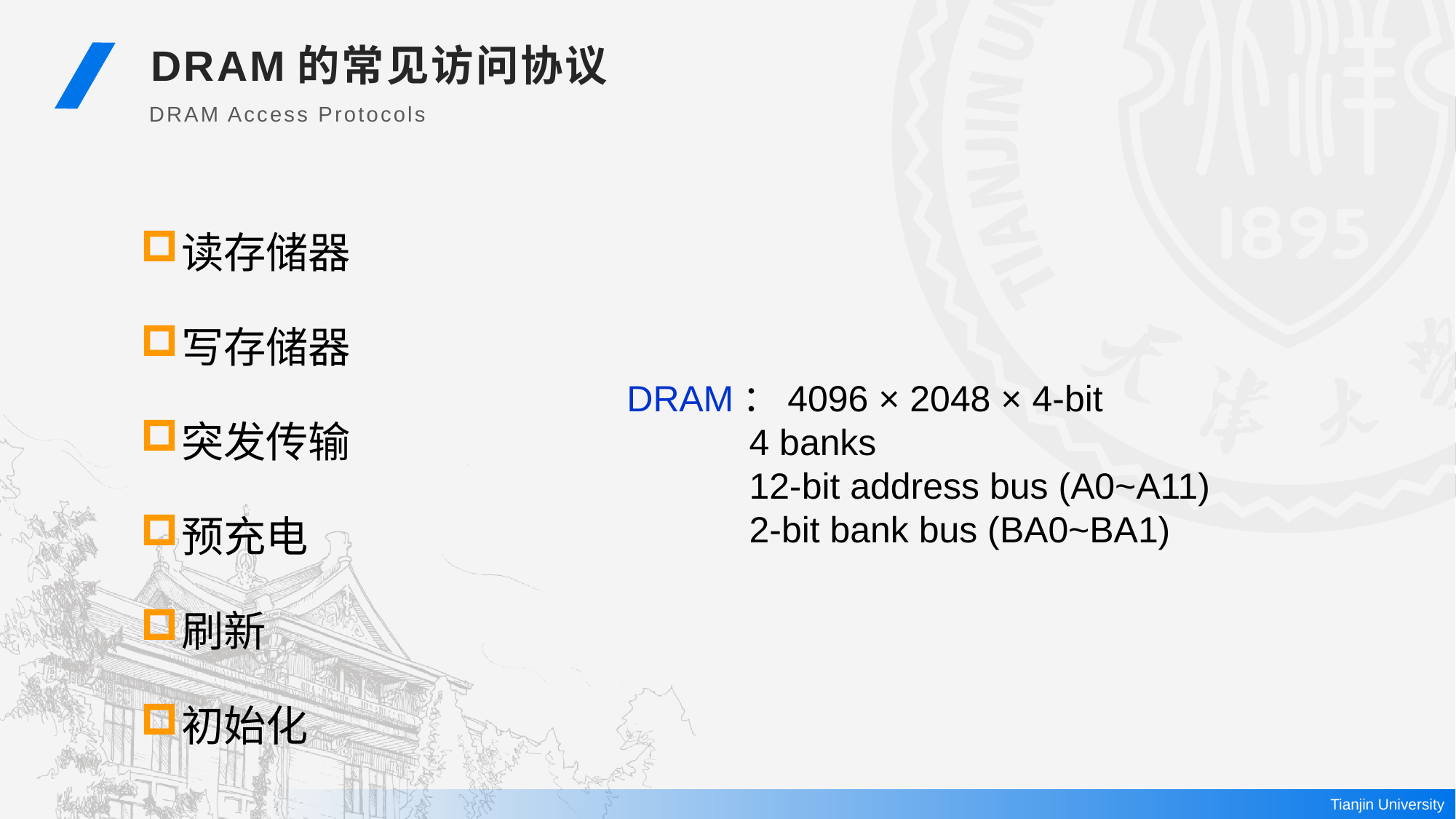

DRAM的常见访问协议
DRAM Access Protocols
读存储器
写存储器
突发传输
预充电
刷新
初始化
DRAM：4096 × 2048 × 4-bit
            4 banks
            12-bit address bus (A0~A11)
            2-bit bank bus (BA0~BA1)